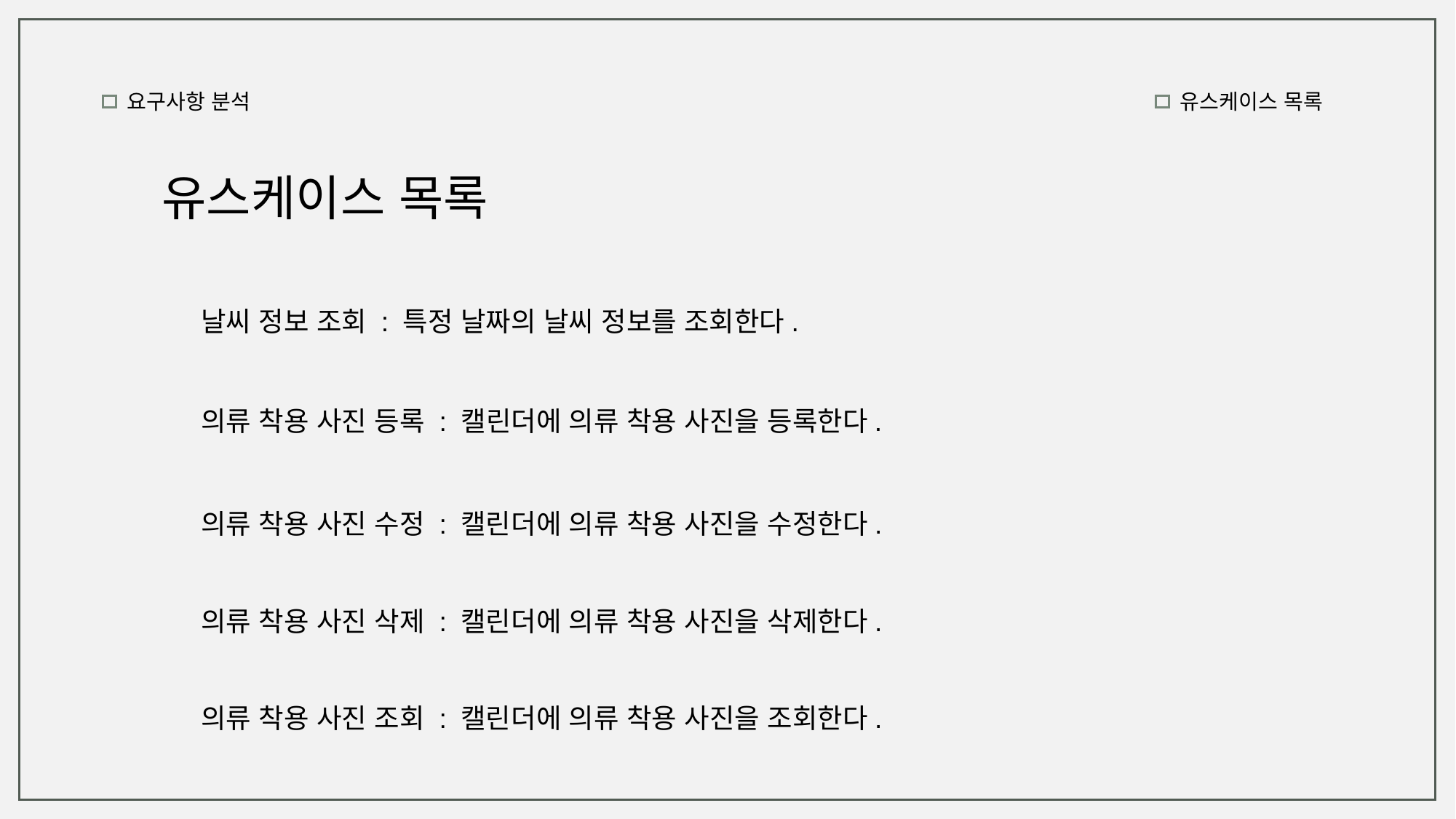

요구사항 분석
유스케이스 목록

유스케이스 목록
날씨 정보 조회 : 특정 날짜의 날씨 정보를 조회한다.

의류 착용 사진 등록 : 캘린더에 의류 착용 사진을 등록한다.

의류 착용 사진 수정 : 캘린더에 의류 착용 사진을 수정한다.

의류 착용 사진 삭제 : 캘린더에 의류 착용 사진을 삭제한다.

의류 착용 사진 조회 : 캘린더에 의류 착용 사진을 조회한다.